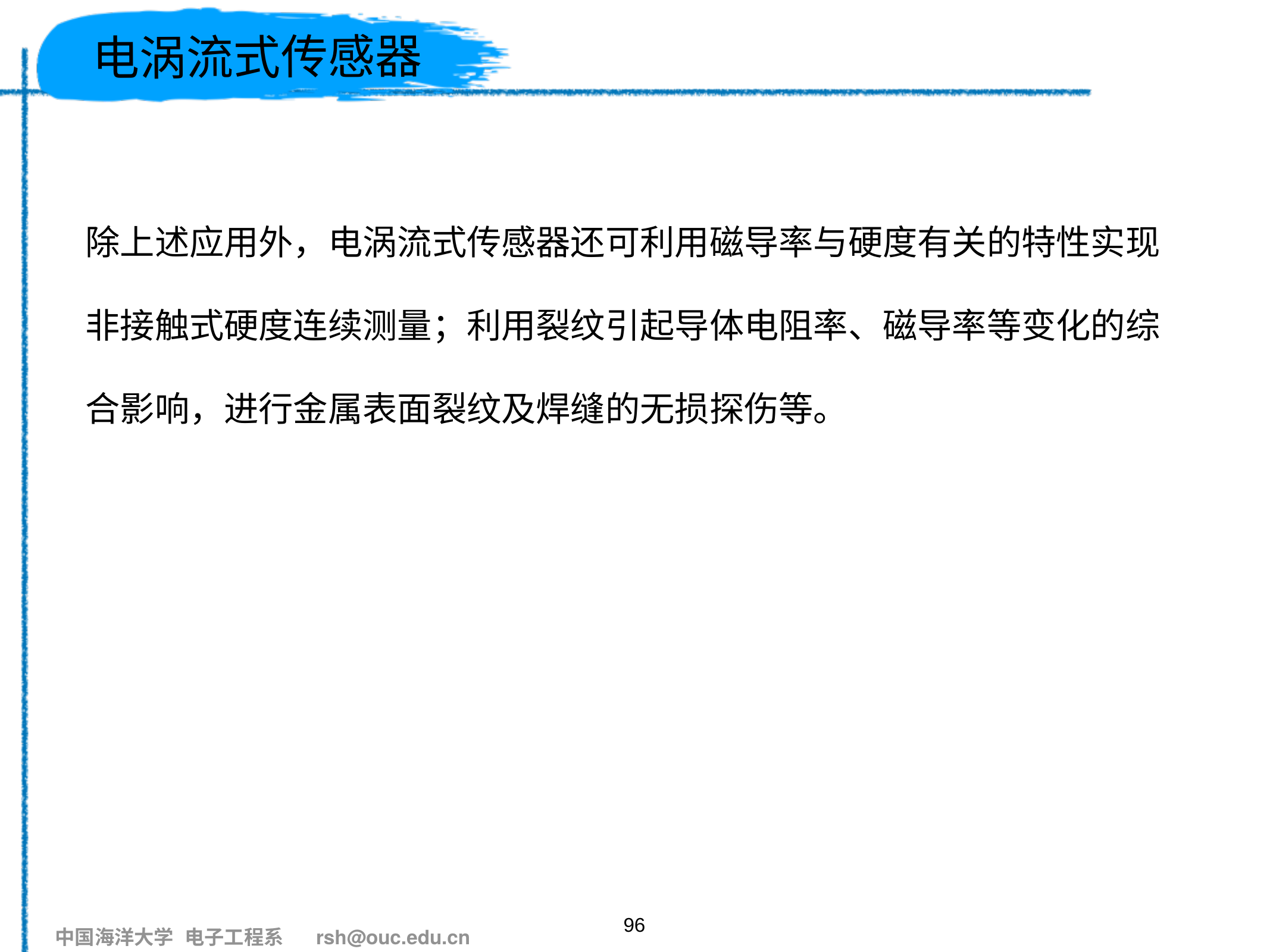

# 电涡流式传感器
除上述应用外，电涡流式传感器还可利用磁导率与硬度有关的特性实现非接触式硬度连续测量；利用裂纹引起导体电阻率、磁导率等变化的综合影响，进行金属表面裂纹及焊缝的无损探伤等。
96